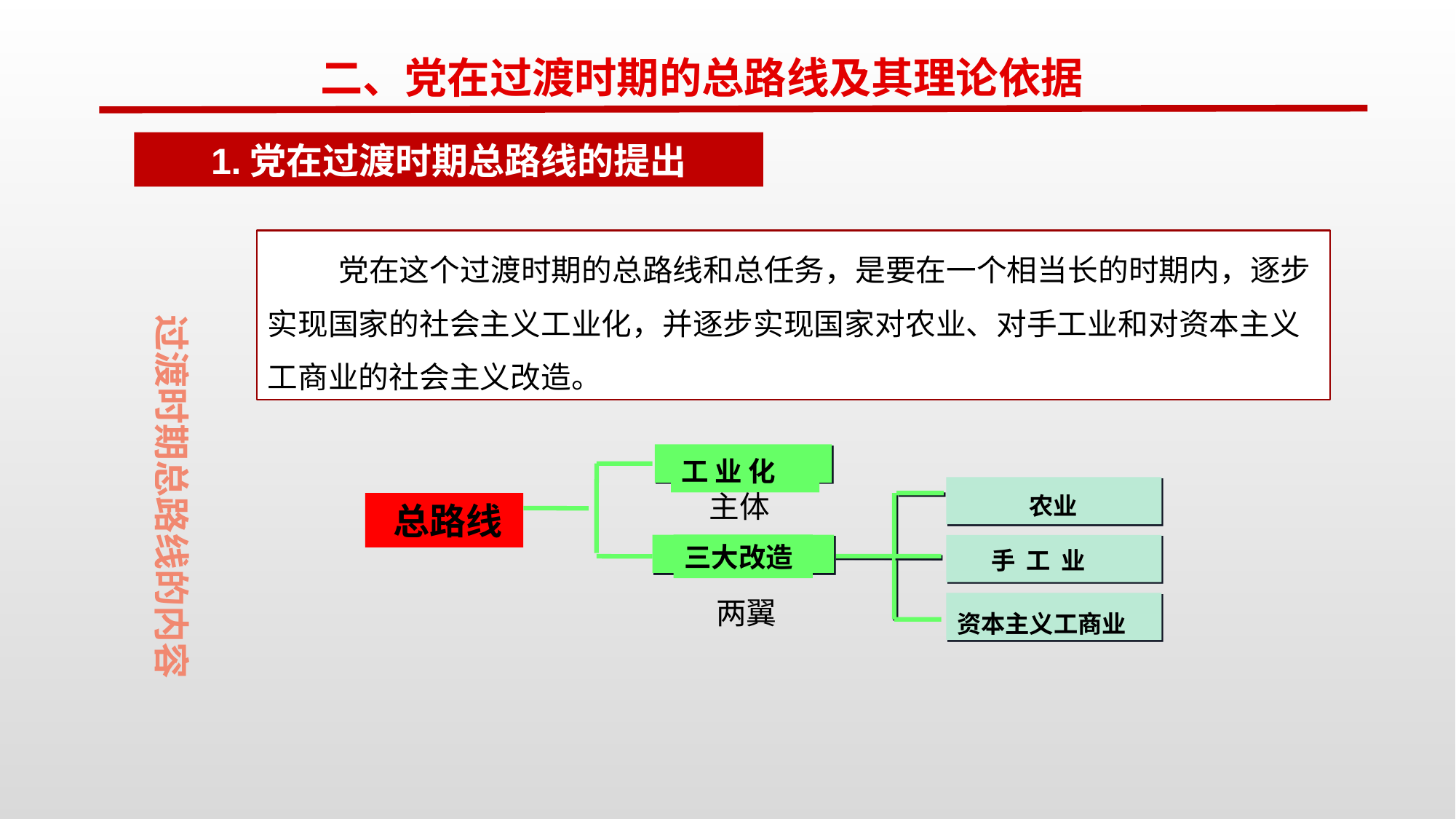

二、党在过渡时期的总路线及其理论依据
1.党在过渡时期总路线的提出
        党在这个过渡时期的总路线和总任务，是要在一个相当长的时期内，逐步实现国家的社会主义工业化，并逐步实现国家对农业、对手工业和对资本主义工商业的社会主义改造。
过渡时期总路线的内容

工 业 化

   农业

主体
 总路线

三大改造

手  工  业

两翼

资本主义工商业